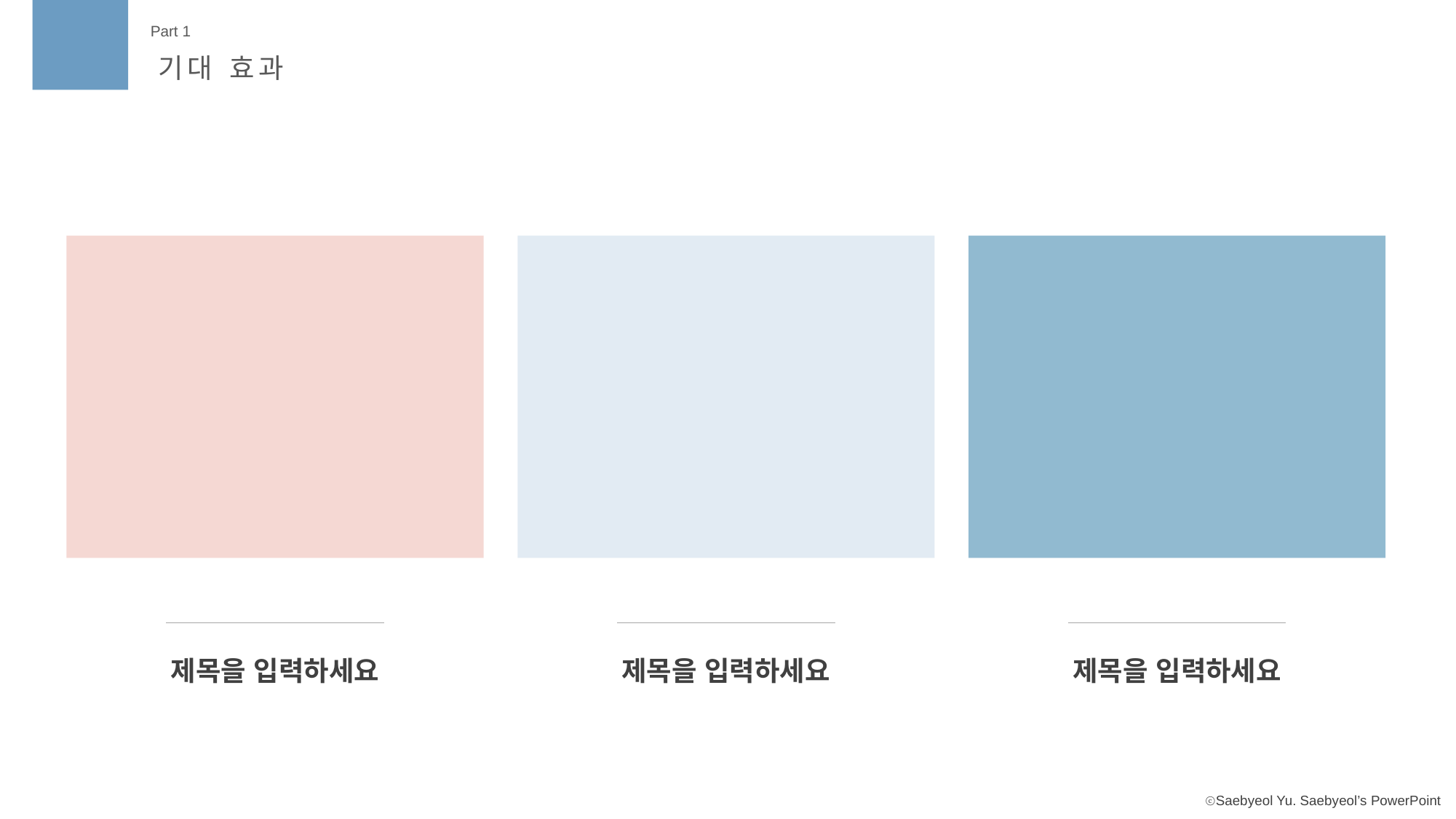

Part 1
기대 효과

제목을 입력하세요
제목을 입력하세요
제목을 입력하세요